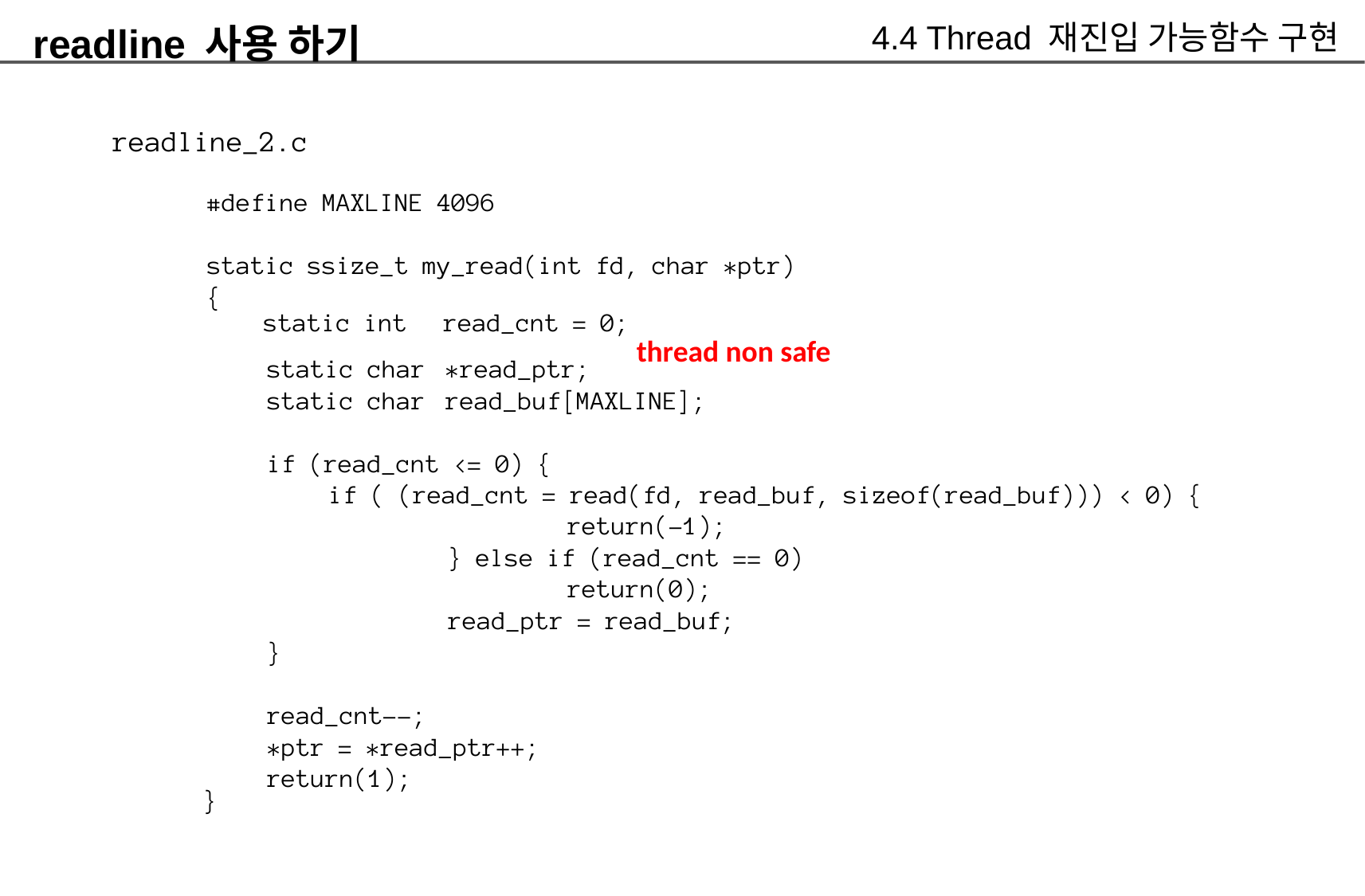

4.4 Thread 재진입 가능함수 구현
readline 사용 하기

	readline_2.c

		#define  MAXLINE  4096

		static  ssize_t  my_read(int  fd,  char  *ptr)
		{

static  int
read_cnt  =  0;
thread non safe
static  char   *read_ptr;
static  char   read_buf[MAXLINE];

if  (read_cnt  <=  0)  {
	if  (  (read_cnt  =  read(fd,  read_buf,  sizeof(read_buf)))  <  0)  {
			return(-1);
		}  else  if  (read_cnt  ==  0)
			return(0);
		read_ptr  =  read_buf;
}

read_cnt--;
*ptr  =  *read_ptr++;
return(1);
}